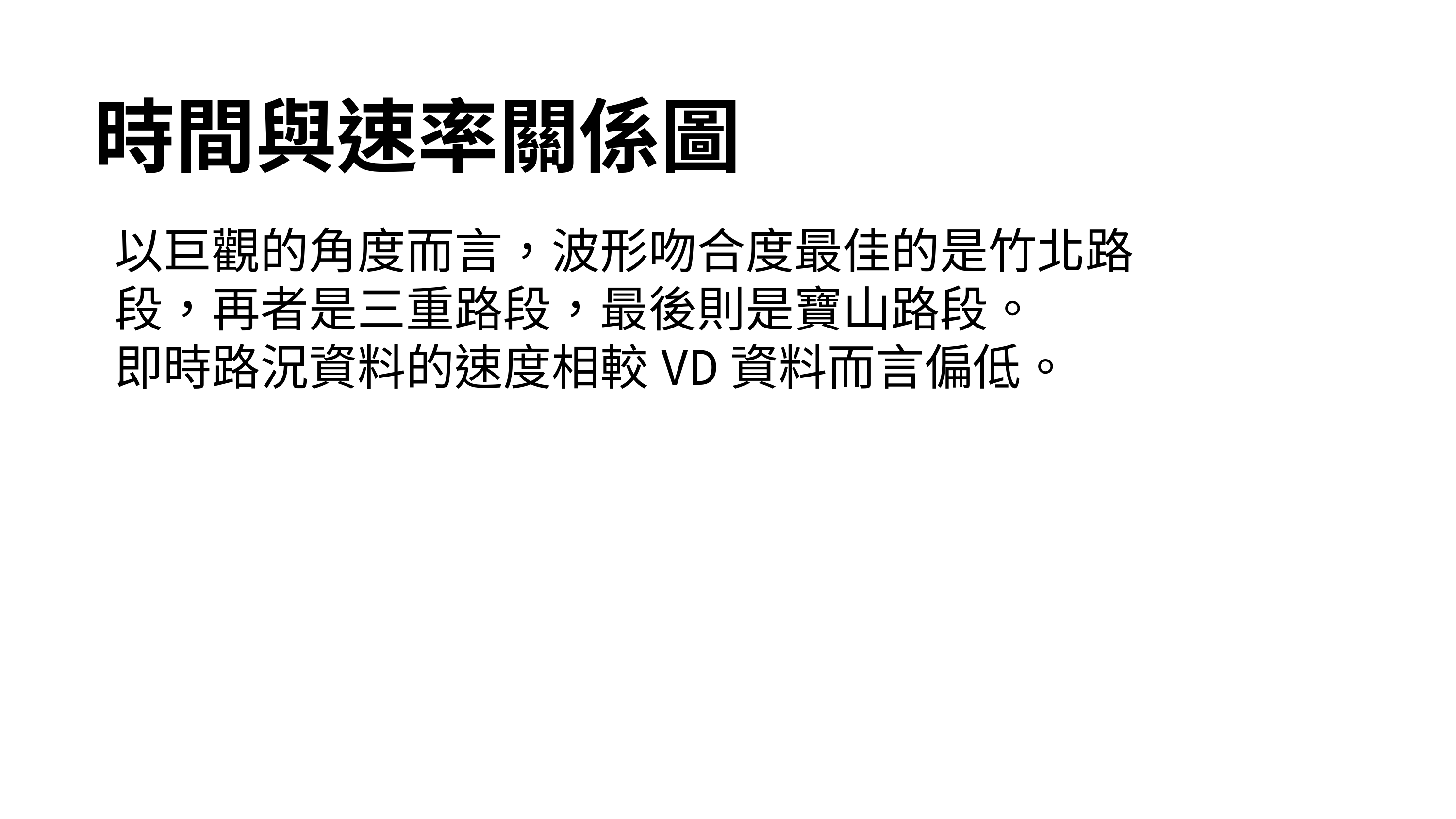

時間與速率關係圖
以巨觀的角度而言，波形吻合度最佳的是竹北路段，再者是三重路段，最後則是寶山路段。
即時路況資料的速度相較VD資料而言偏低。